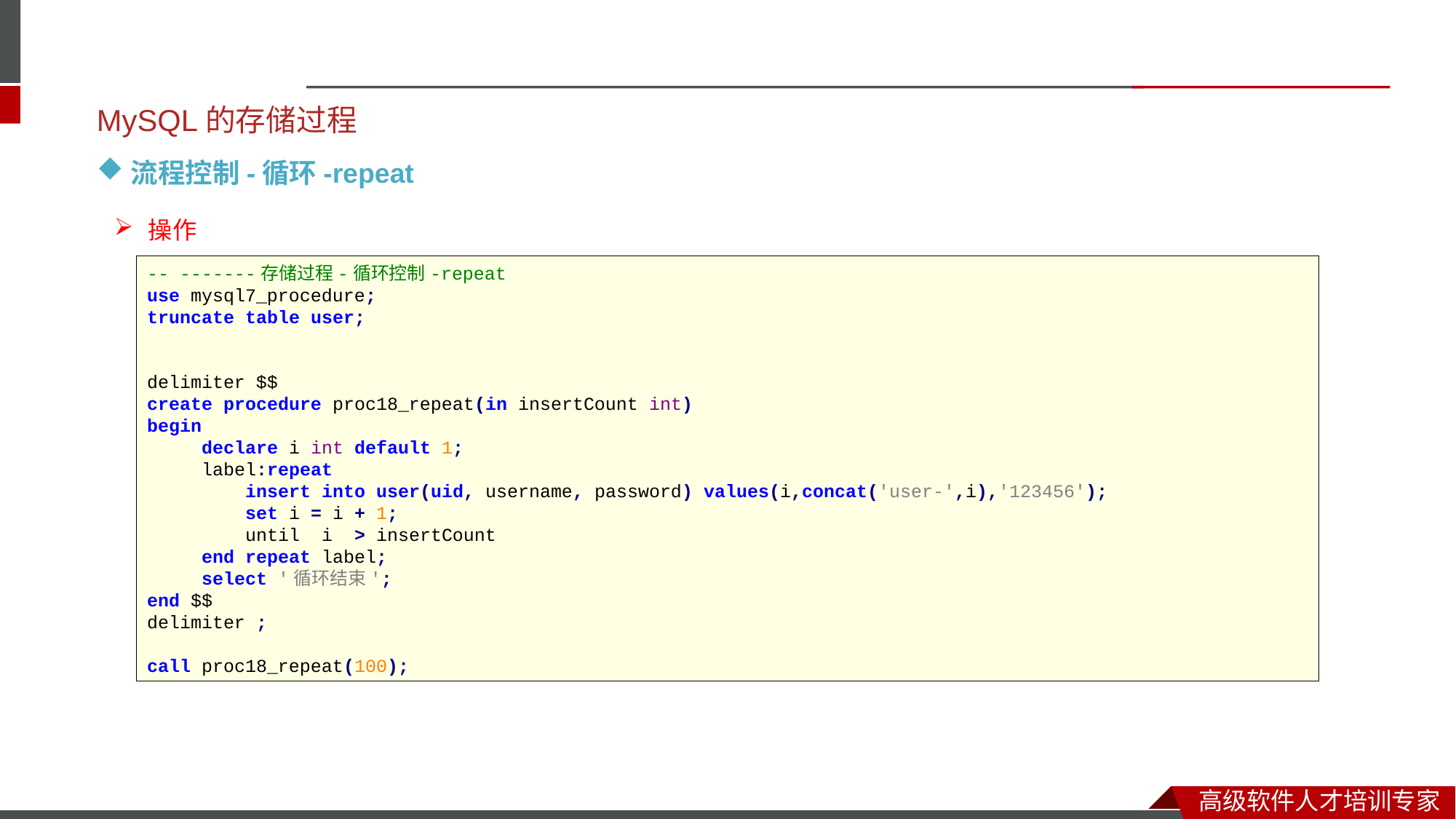

MySQL的存储过程
流程控制-循环-repeat
操作
-- -------存储过程-循环控制-repeat
use mysql7_procedure;
truncate table user;

delimiter $$
create procedure proc18_repeat(in insertCount int)
begin
     declare i int default 1;
     label:repeat
         insert into user(uid, username, password) values(i,concat('user-',i),'123456');
         set i = i + 1;
         until  i  > insertCount
     end repeat label;
     select '循环结束';
end $$
delimiter ;

call proc18_repeat(100);